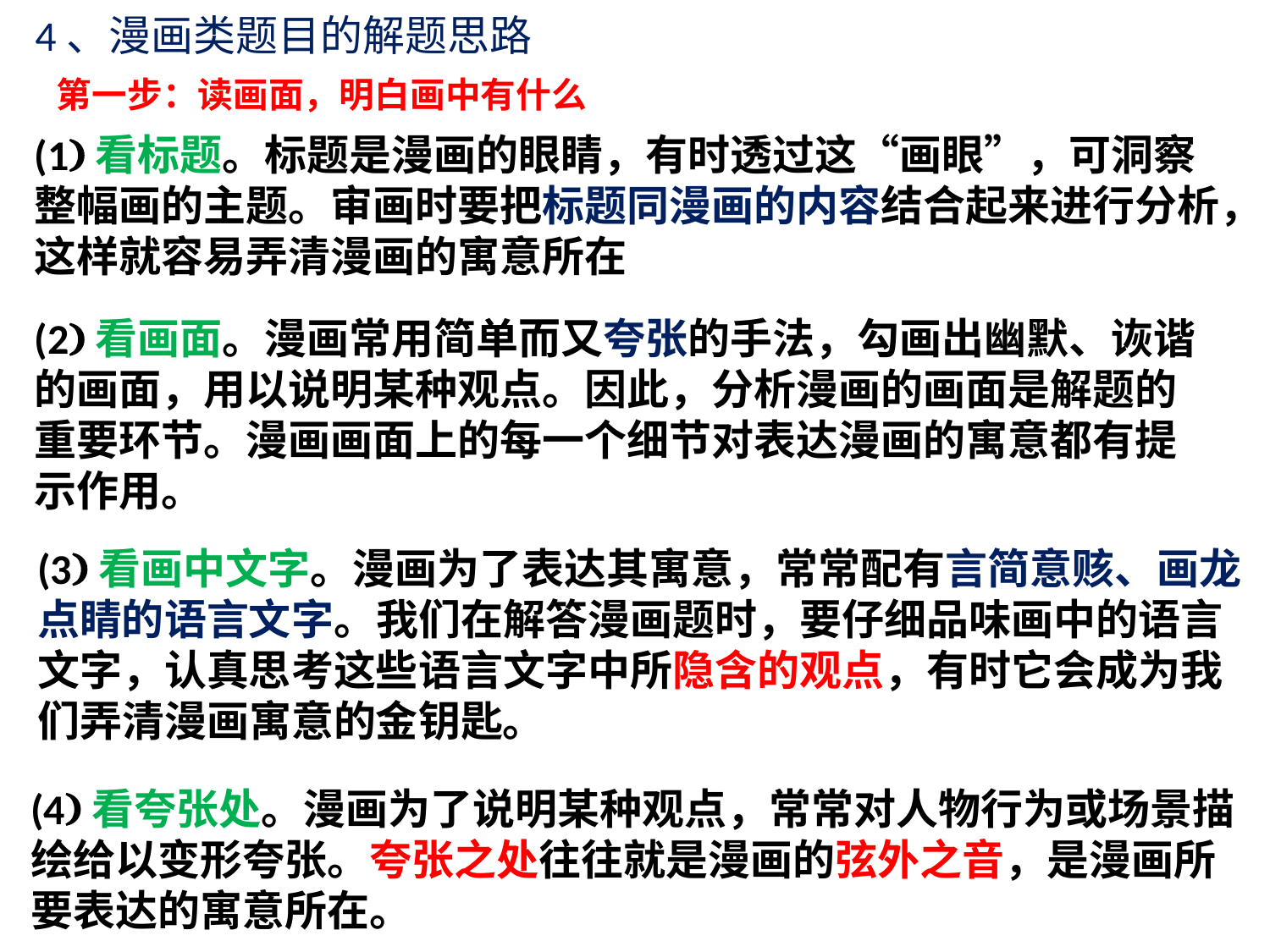

4、漫画类题目的解题思路
第一步：读画面，明白画中有什么
(1)看标题。标题是漫画的眼睛，有时透过这“画眼”，可洞察整幅画的主题。审画时要把标题同漫画的内容结合起来进行分析，这样就容易弄清漫画的寓意所在
(2)看画面。漫画常用简单而又夸张的手法，勾画出幽默、诙谐的画面，用以说明某种观点。因此，分析漫画的画面是解题的重要环节。漫画画面上的每一个细节对表达漫画的寓意都有提示作用。
(3)看画中文字。漫画为了表达其寓意，常常配有言简意赅、画龙点睛的语言文字。我们在解答漫画题时，要仔细品味画中的语言文字，认真思考这些语言文字中所隐含的观点，有时它会成为我们弄清漫画寓意的金钥匙。
(4)看夸张处。漫画为了说明某种观点，常常对人物行为或场景描绘给以变形夸张。夸张之处往往就是漫画的弦外之音，是漫画所要表达的寓意所在。